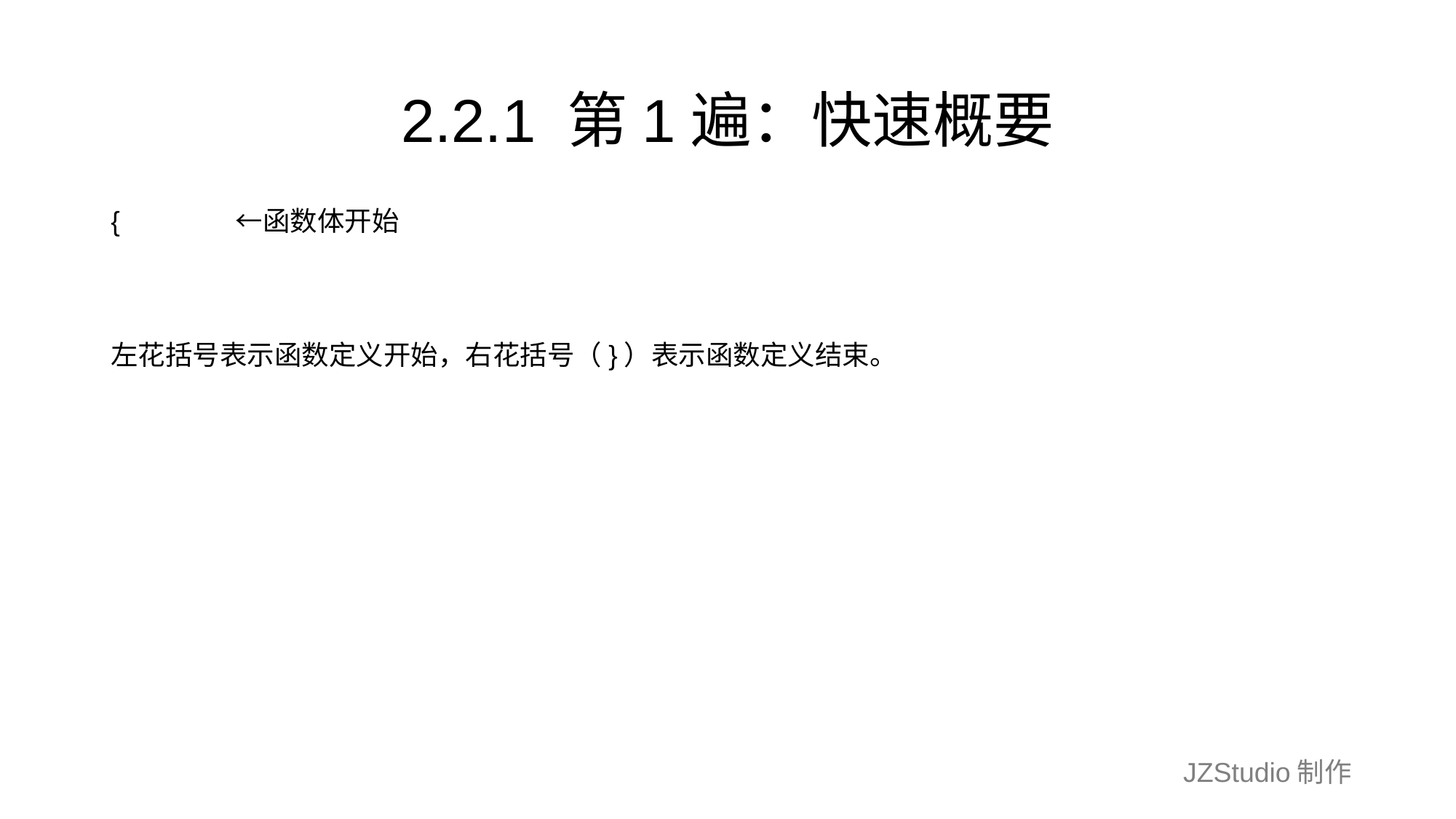

# 2.2.1 第1遍：快速概要
{　　　　←函数体开始

左花括号表示函数定义开始，右花括号（}）表示函数定义结束。